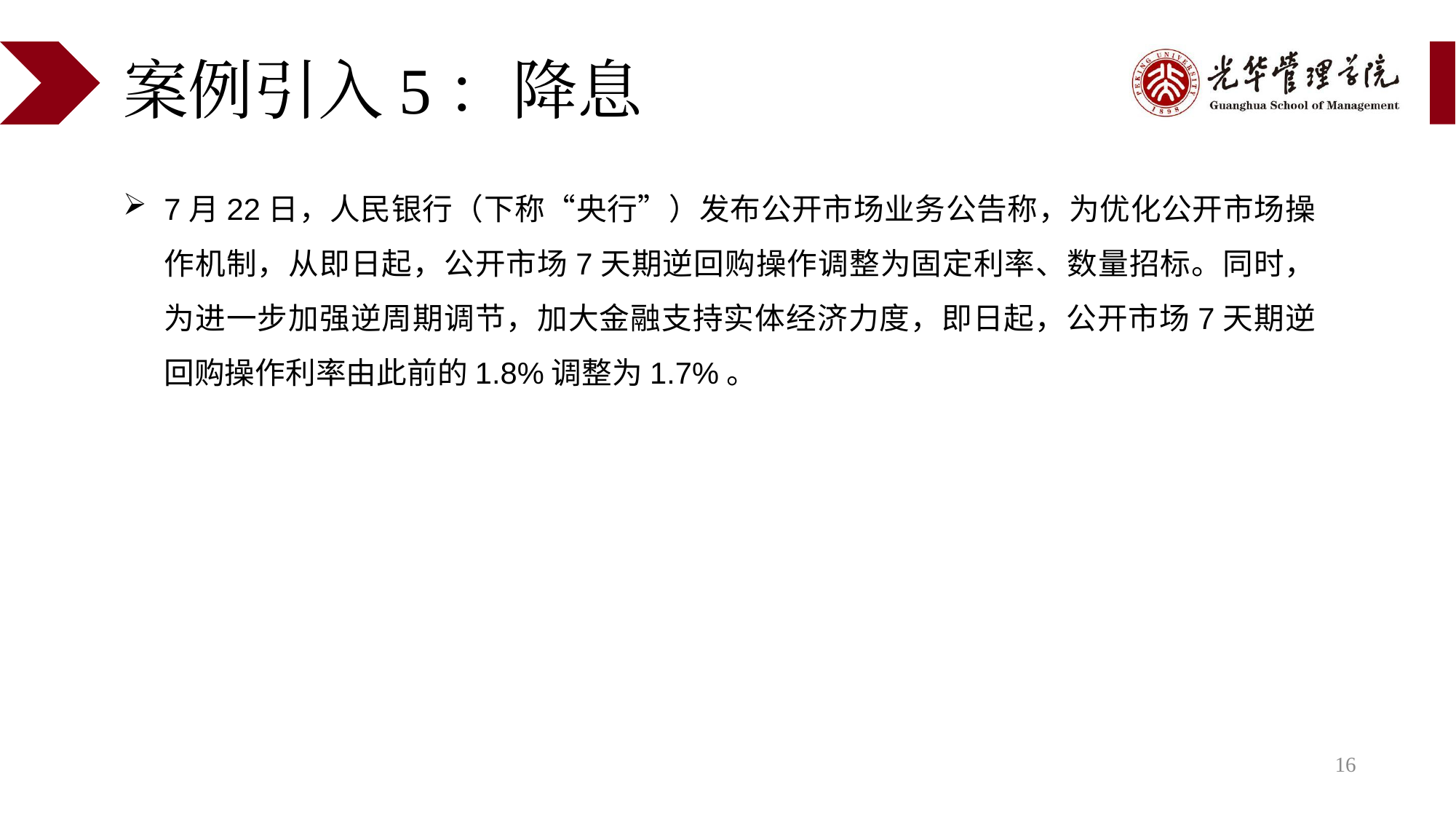

# 案例引入5：降息
7月22日，人民银行（下称“央行”）发布公开市场业务公告称，为优化公开市场操作机制，从即日起，公开市场7天期逆回购操作调整为固定利率、数量招标。同时，为进一步加强逆周期调节，加大金融支持实体经济力度，即日起，公开市场7天期逆回购操作利率由此前的1.8%调整为1.7%。
16